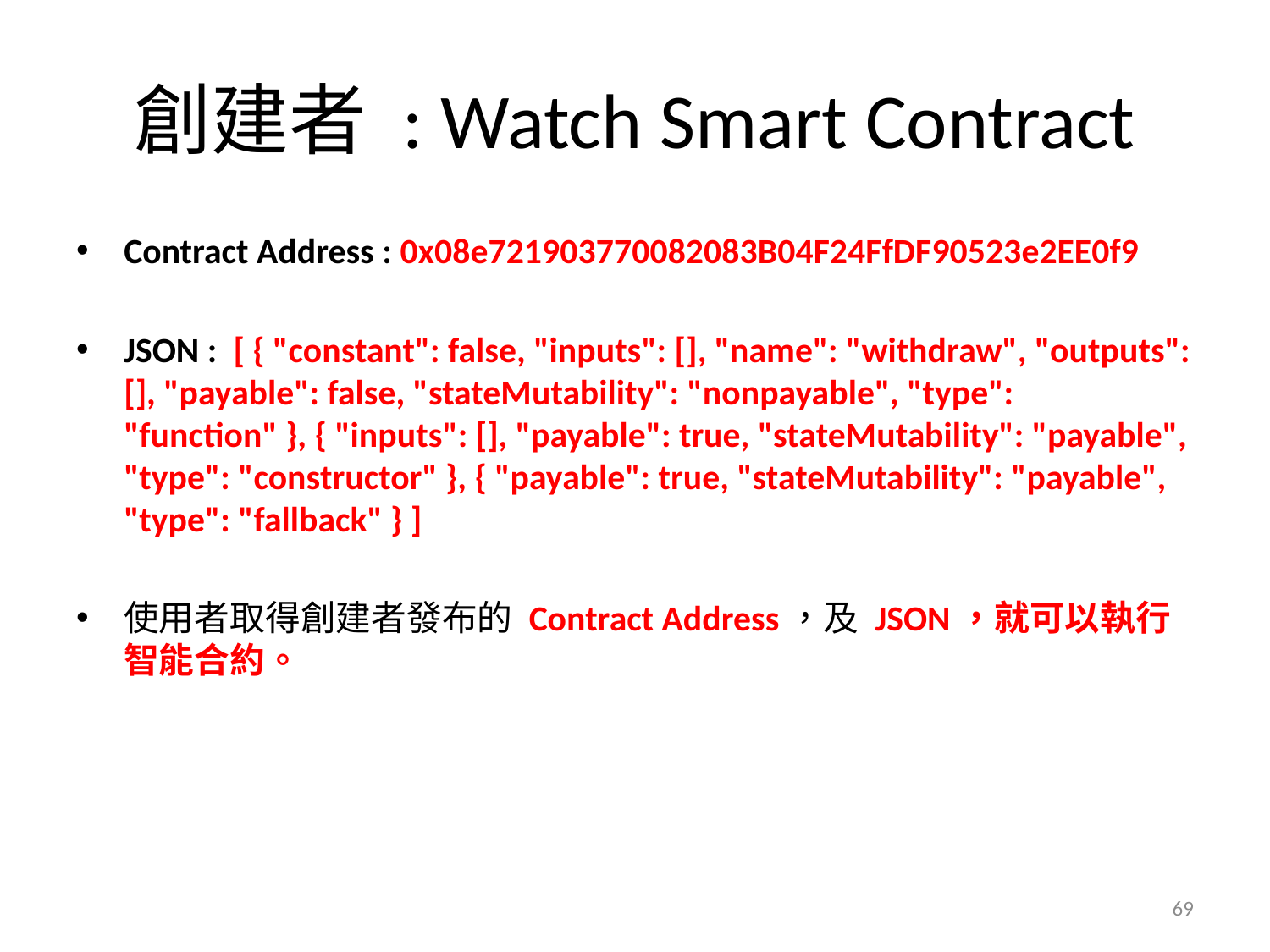

# 創建者 : Watch Smart Contract
Contract Address : 0x08e721903770082083B04F24FfDF90523e2EE0f9

JSON :  [ { "constant": false, "inputs": [], "name": "withdraw", "outputs": [], "payable": false, "stateMutability": "nonpayable", "type": "function" }, { "inputs": [], "payable": true, "stateMutability": "payable", "type": "constructor" }, { "payable": true, "stateMutability": "payable", "type": "fallback" } ]

使用者取得創建者發布的 Contract Address，及 JSON，就可以執行智能合約。
69